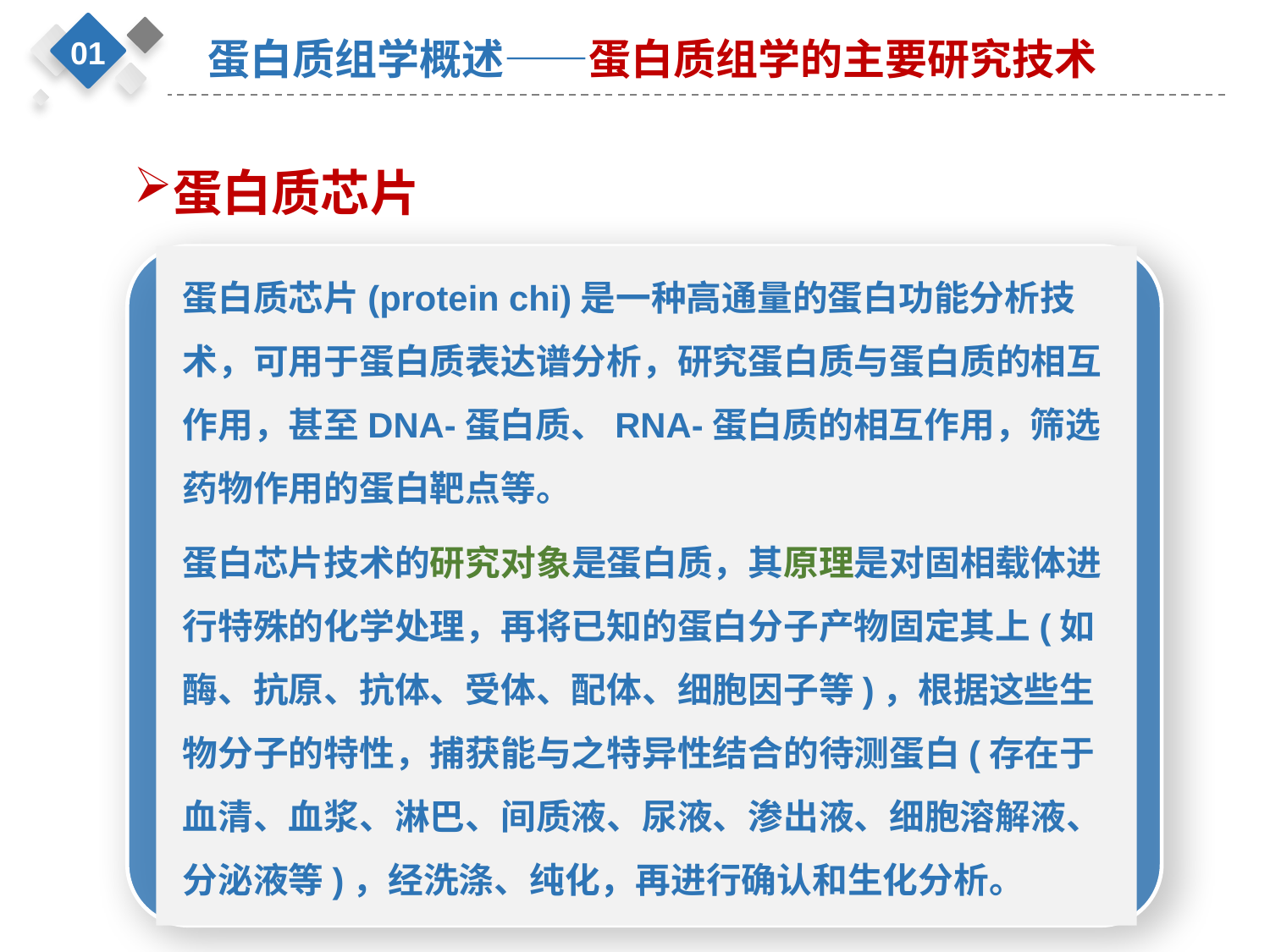

01

蛋白质组学概述——蛋白质组学的主要研究技术
蛋白质芯片

蛋白质芯片(protein chi)是一种高通量的蛋白功能分析技术，可用于蛋白质表达谱分析，研究蛋白质与蛋白质的相互作用，甚至DNA-蛋白质、RNA-蛋白质的相互作用，筛选药物作用的蛋白靶点等。
蛋白芯片技术的研究对象是蛋白质，其原理是对固相载体进行特殊的化学处理，再将已知的蛋白分子产物固定其上(如酶、抗原、抗体、受体、配体、细胞因子等)，根据这些生物分子的特性，捕获能与之特异性结合的待测蛋白(存在于血清、血浆、淋巴、间质液、尿液、渗出液、细胞溶解液、分泌液等)，经洗涤、纯化，再进行确认和生化分析。